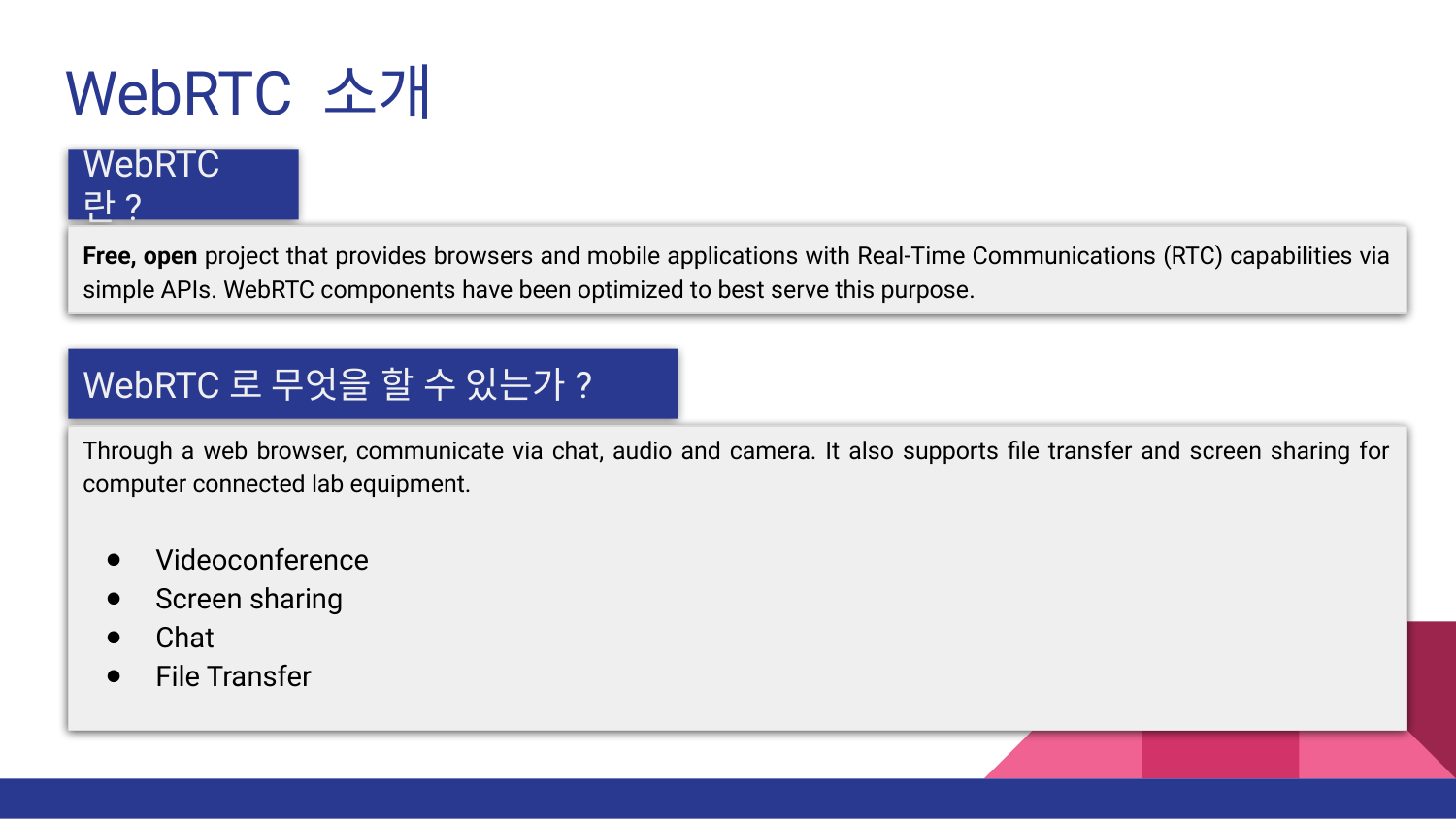

# WebRTC 소개
WebRTC란?
Free, open project that provides browsers and mobile applications with Real-Time Communications (RTC) capabilities via simple APIs. WebRTC components have been optimized to best serve this purpose.
WebRTC로 무엇을 할 수 있는가?
Through a web browser, communicate via chat, audio and camera. It also supports file transfer and screen sharing for computer connected lab equipment.

Videoconference
Screen sharing
Chat
File Transfer